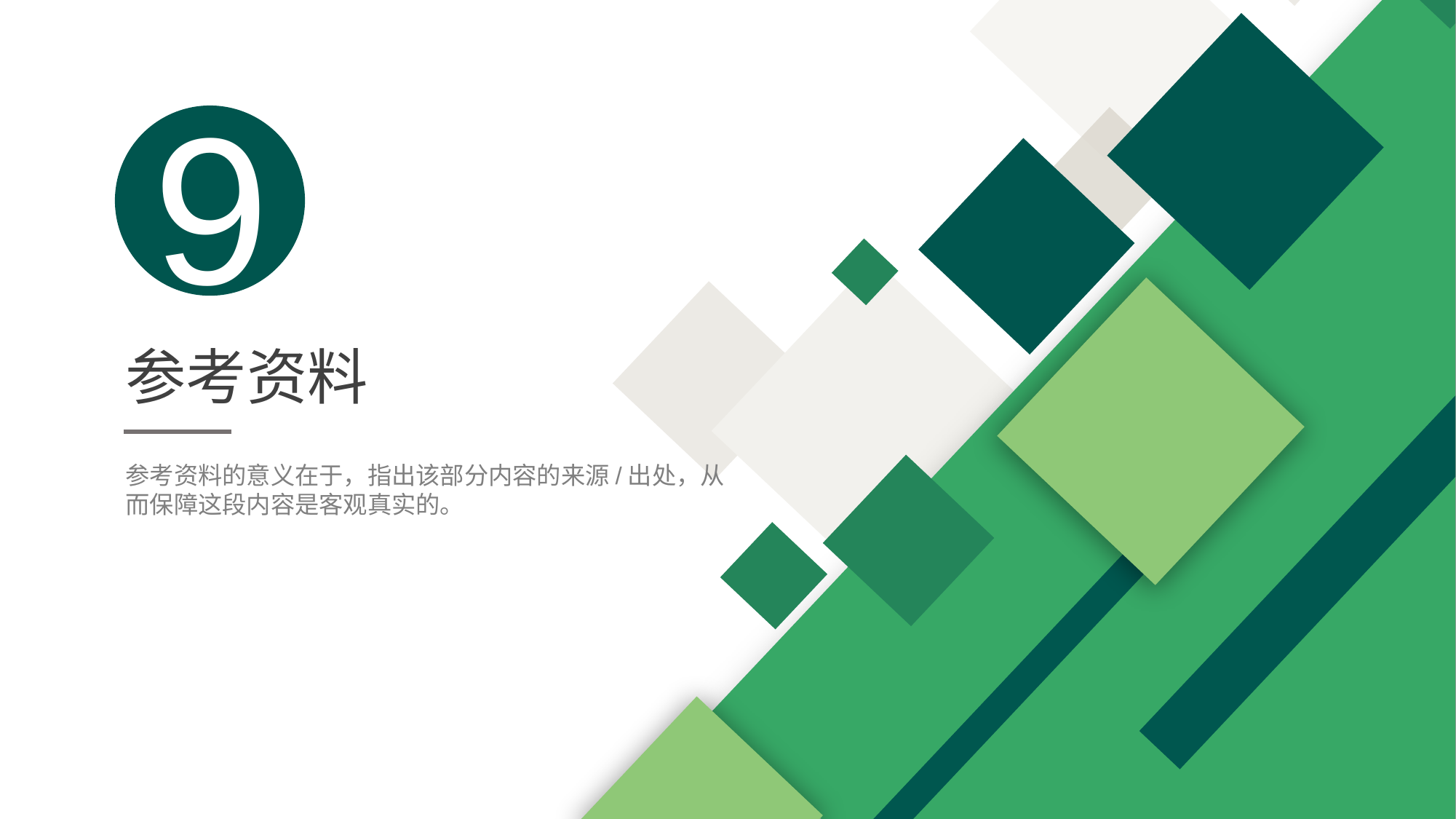

9
参考资料
参考资料的意义在于，指出该部分内容的来源/出处，从而保障这段内容是客观真实的。